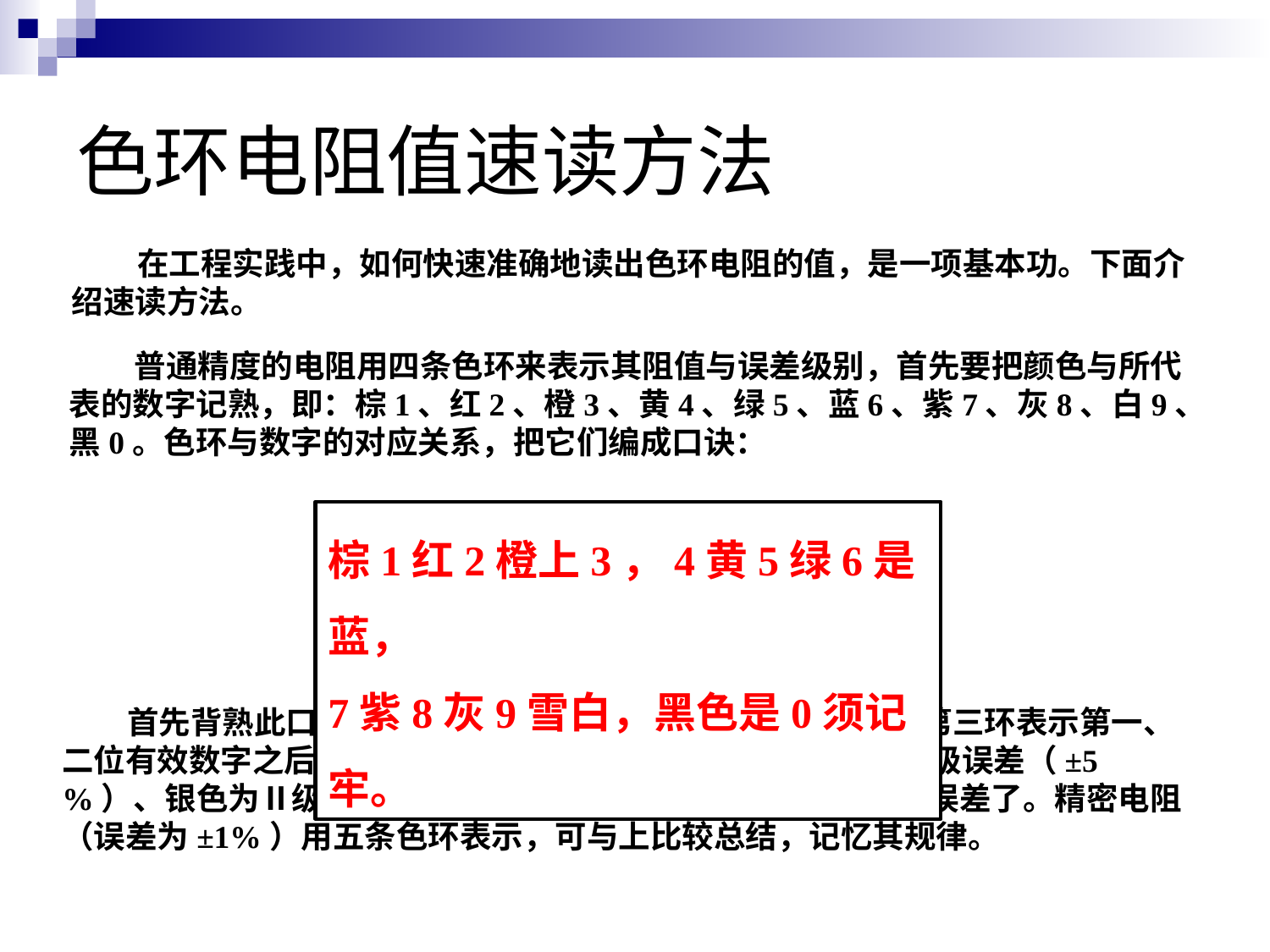

# 色环电阻值速读方法
        在工程实践中，如何快速准确地读出色环电阻的值，是一项基本功。下面介绍速读方法。
        普通精度的电阻用四条色环来表示其阻值与误差级别，首先要把颜色与所代表的数字记熟，即：棕1、红2、橙3、黄4、绿5、蓝6、紫7、灰8、白9、黑0。色环与数字的对应关系，把它们编成口诀：

棕1红2橙上3，4黄5绿6是蓝，
7紫8灰9雪白，黑色是0须记牢。

        首先背熟此口诀，其次是搞清第三环所表示的数量级，即第三环表示第一、二位有效数字之后加“0”的个数，再加上最后一环，金色为I级误差（±5%）、银色为Ⅱ级误差（±10%），这样就能迅速读出阻值和误差了。精密电阻（误差为±1%）用五条色环表示，可与上比较总结，记忆其规律。